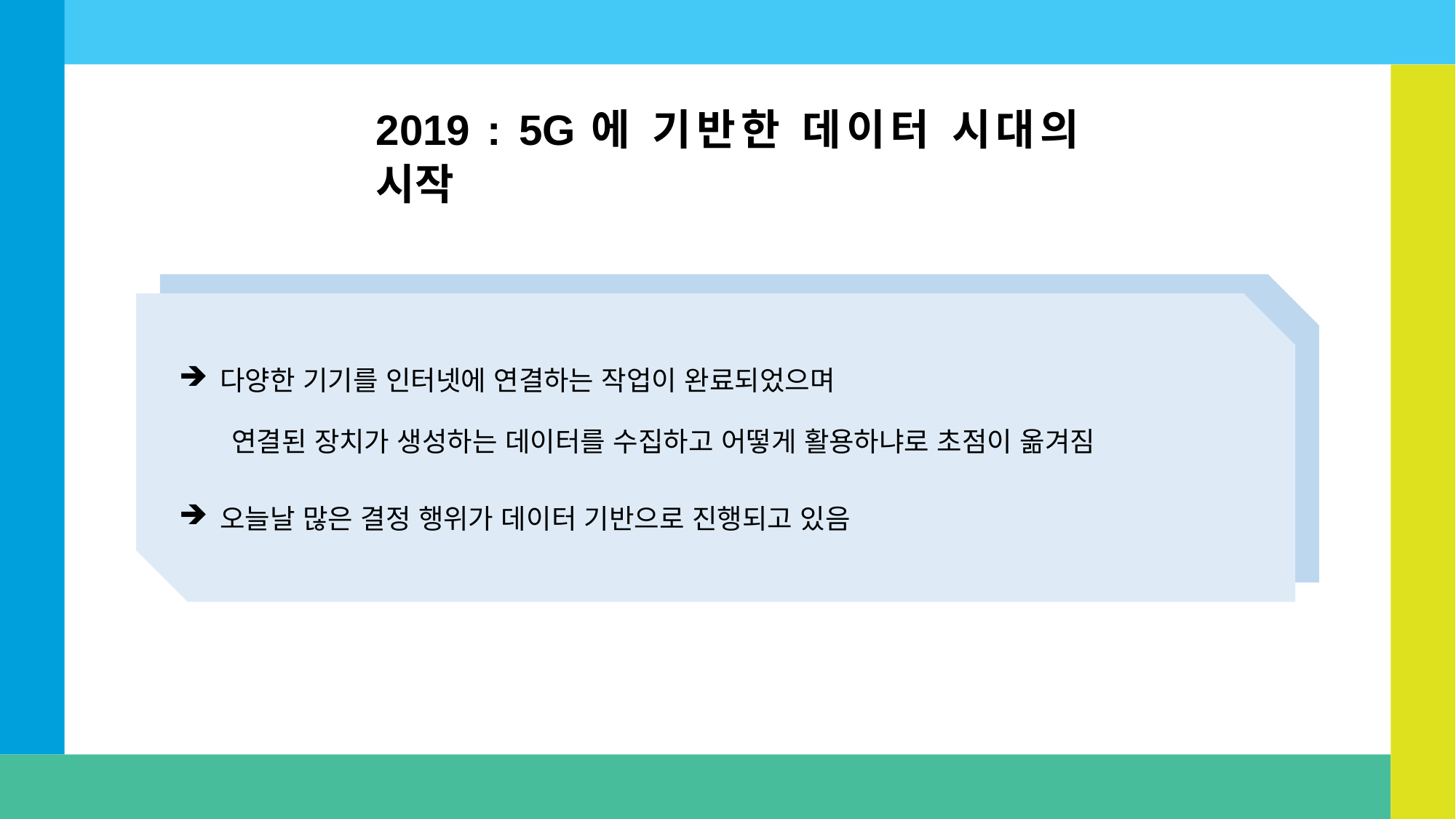

2019 : 5G에 기반한 데이터 시대의 시작

다양한 기기를 인터넷에 연결하는 작업이 완료되었으며
      연결된 장치가 생성하는 데이터를 수집하고 어떻게 활용하냐로 초점이 옮겨짐
오늘날 많은 결정 행위가 데이터 기반으로 진행되고 있음